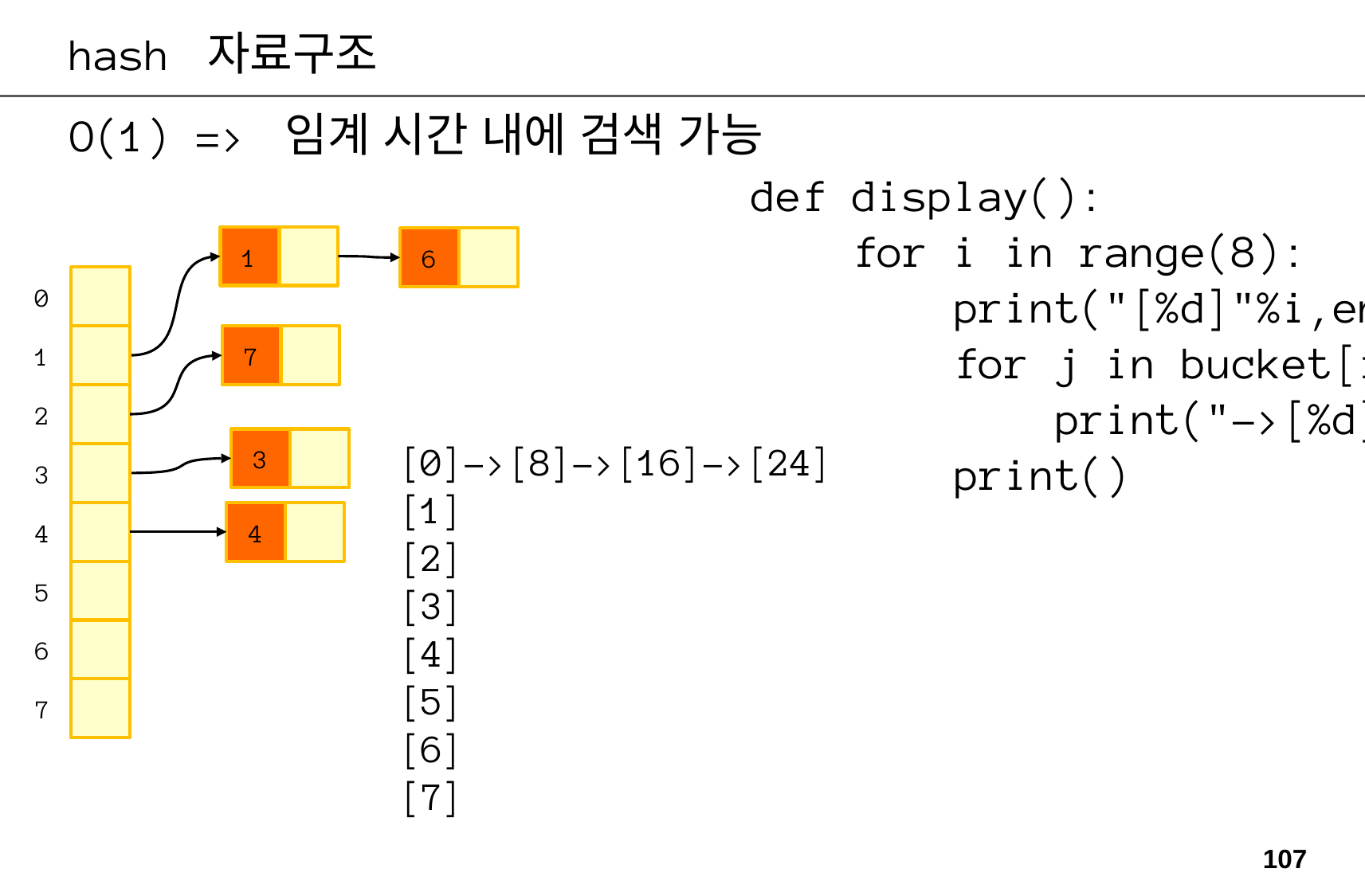

hash 자료구조
O(1) => 임계 시간 내에 검색 가능
def display():
    for i in range(8):
        print("[%d]"%i,end='')
        for j in bucket[i]:
            print("->[%d]"%j, end='')
        print()

1

6
0

7
1

2

3
[0]->[8]->[16]->[24]
[1]
[2]
[3]
[4]
[5]
[6]
[7]
3

4

4
5

6

7